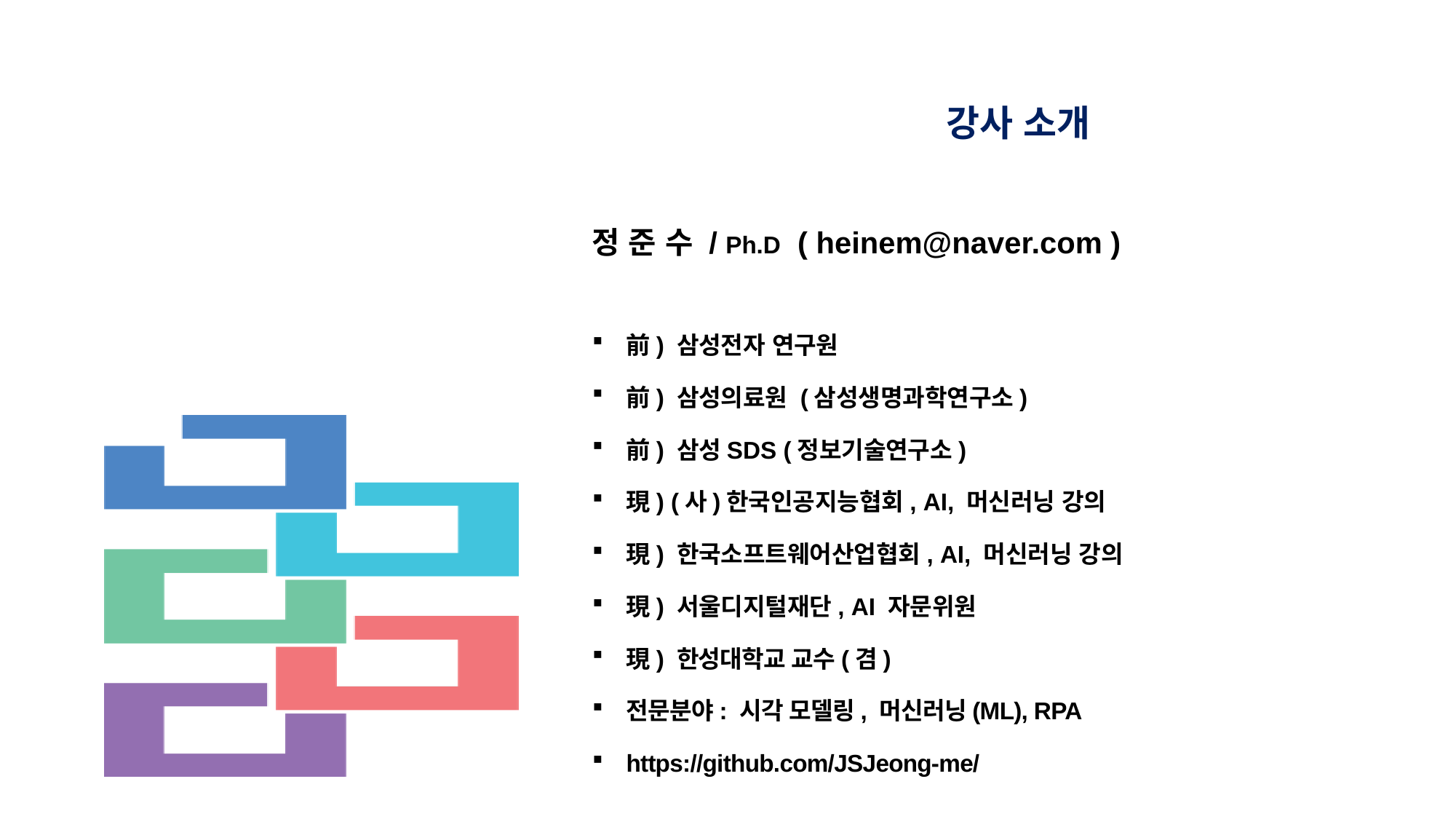

강사 소개

정 준 수 / Ph.D  ( heinem@naver.com )

前) 삼성전자 연구원
前) 삼성의료원 (삼성생명과학연구소)
前) 삼성SDS (정보기술연구소)
現) (사)한국인공지능협회, AI, 머신러닝 강의
現) 한국소프트웨어산업협회, AI, 머신러닝 강의
現) 서울디지털재단, AI 자문위원
現) 한성대학교 교수(겸)
전문분야: 시각 모델링, 머신러닝(ML), RPA
https://github.com/JSJeong-me/